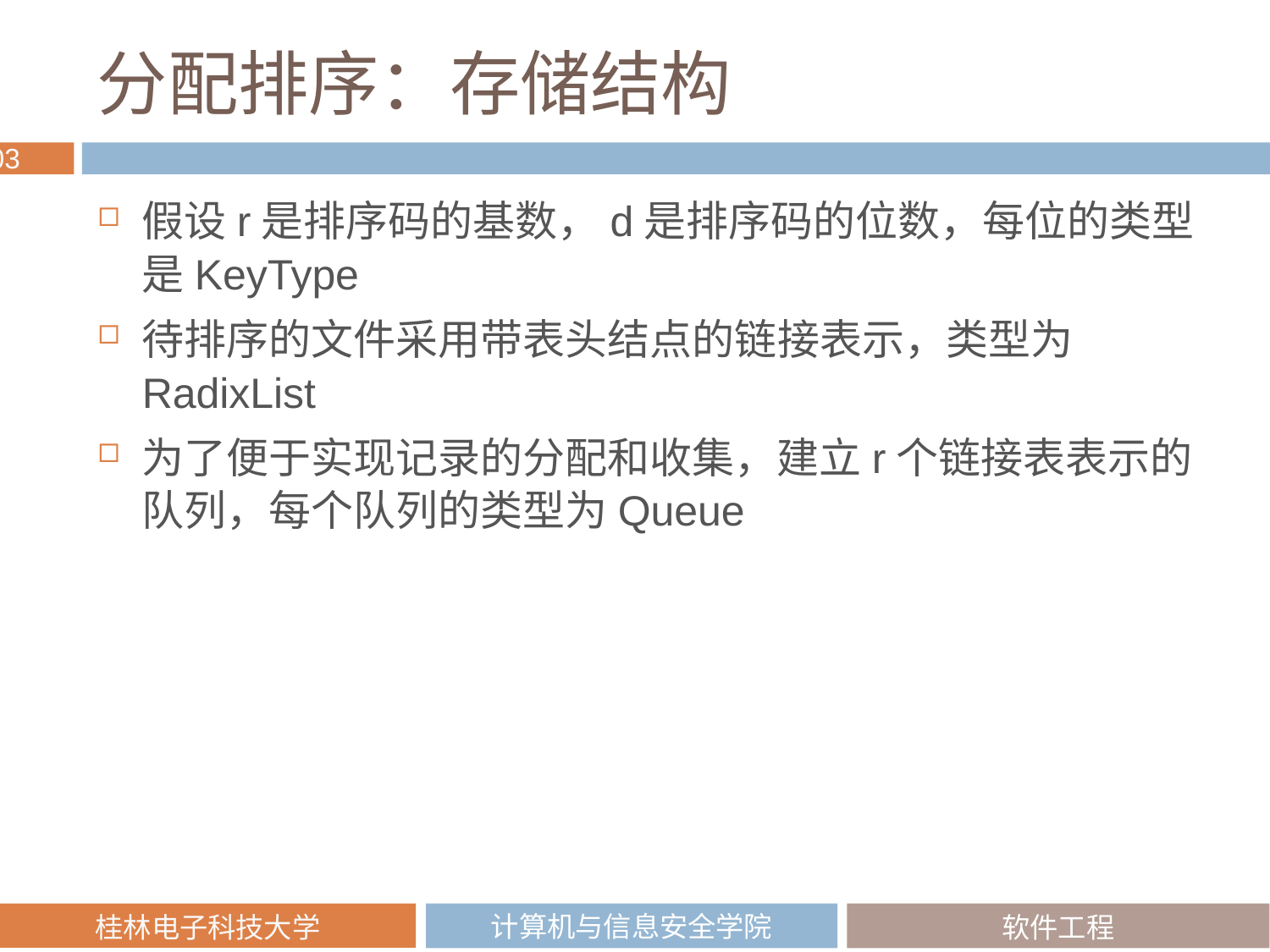

# 分配排序：存储结构
假设r是排序码的基数，d是排序码的位数，每位的类型是KeyType
待排序的文件采用带表头结点的链接表示，类型为RadixList
为了便于实现记录的分配和收集，建立r个链接表表示的队列，每个队列的类型为Queue